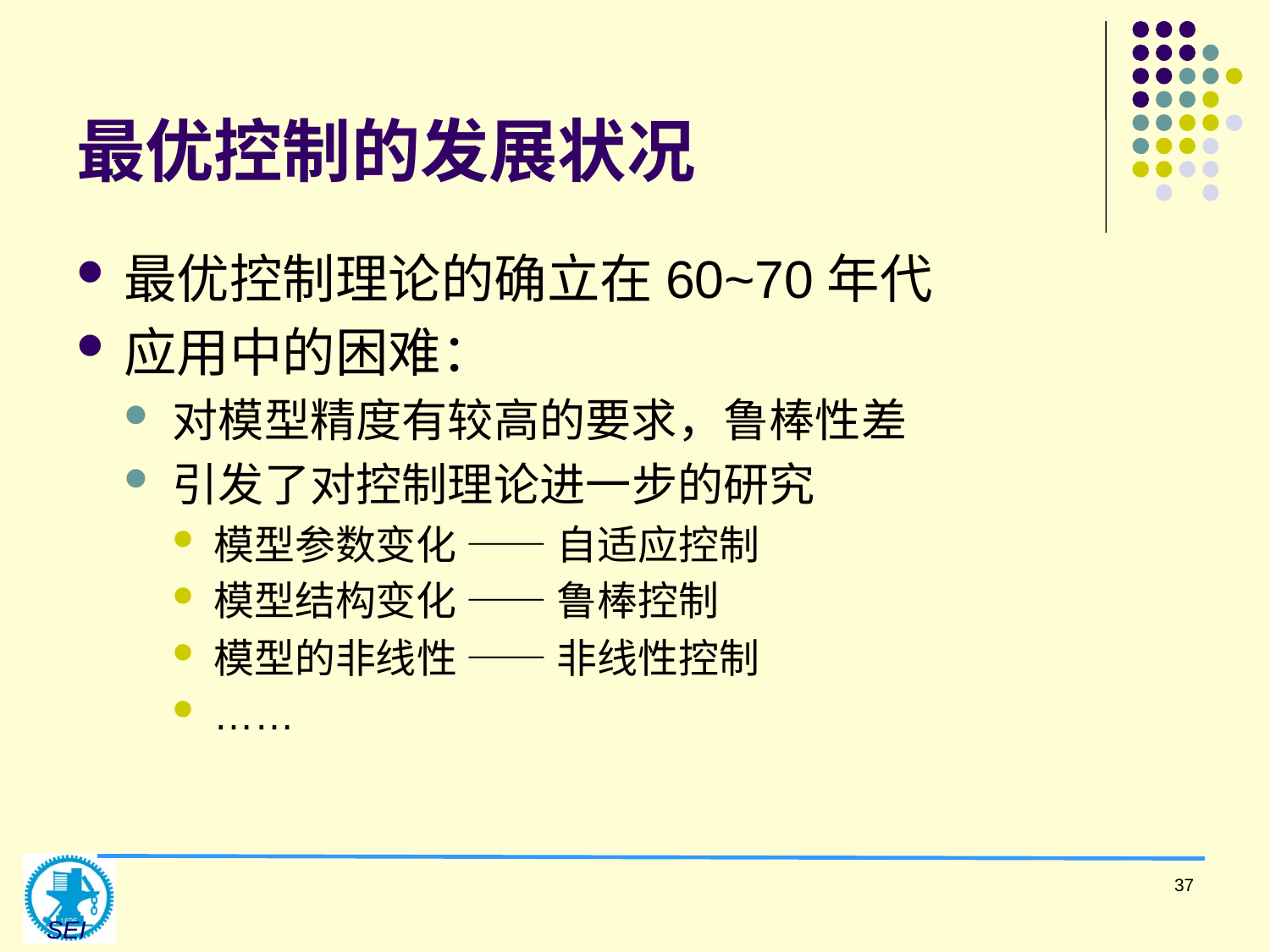

# 最优控制的发展状况
最优控制理论的确立在60~70年代
应用中的困难：
对模型精度有较高的要求，鲁棒性差
引发了对控制理论进一步的研究
模型参数变化 —— 自适应控制
模型结构变化 —— 鲁棒控制
模型的非线性 —— 非线性控制
……
37